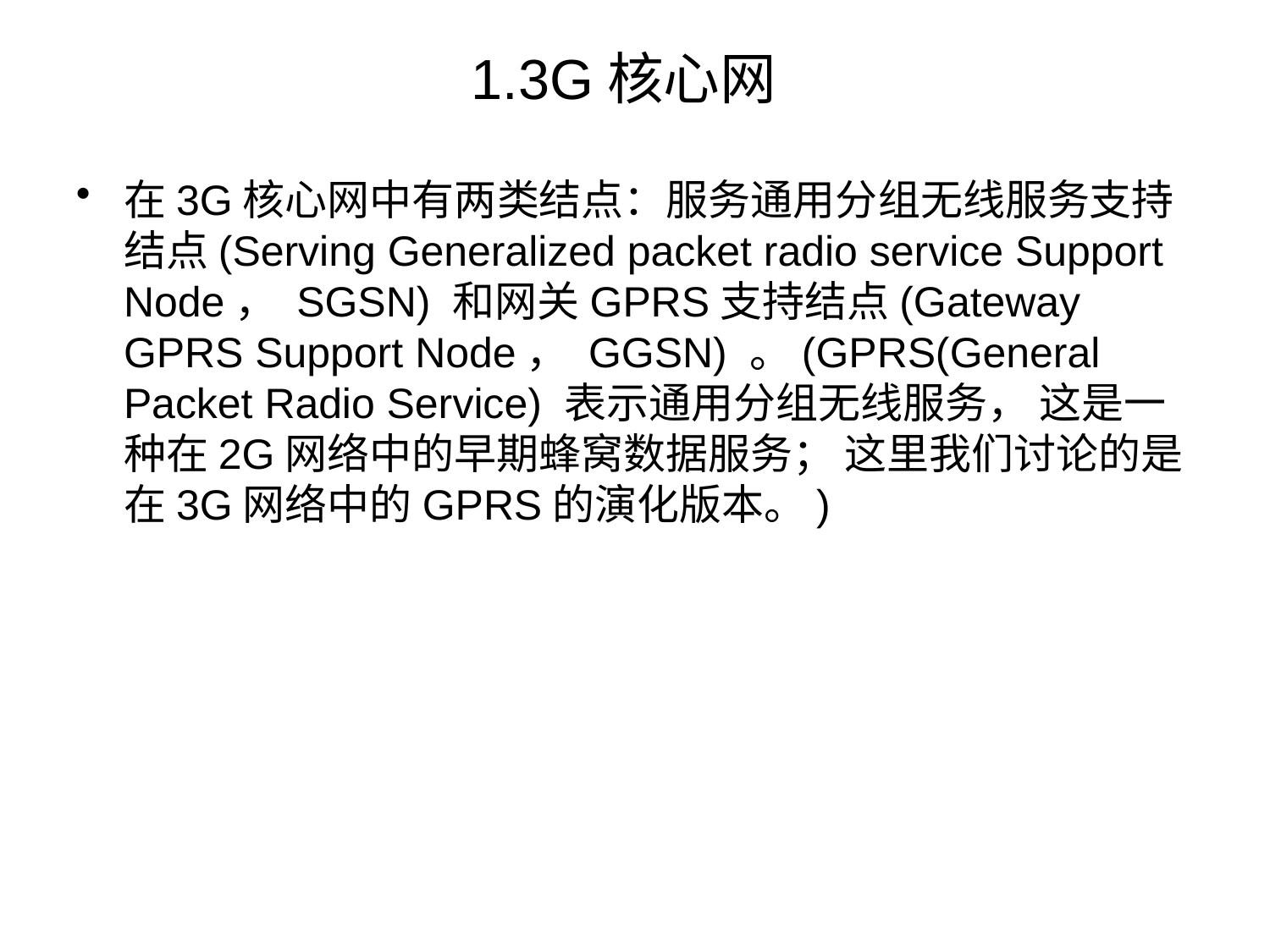

# 1.3G核心网
在3G核心网中有两类结点：服务通用分组无线服务支持结点(Serving Generalized packet radio service Support Node， SGSN) 和网关GPRS支持结点(Gateway GPRS Support Node， GGSN) 。(GPRS(General Packet Radio Service) 表示通用分组无线服务， 这是一种在2G网络中的早期蜂窝数据服务； 这里我们讨论的是在3G网络中的GPRS的演化版本。)